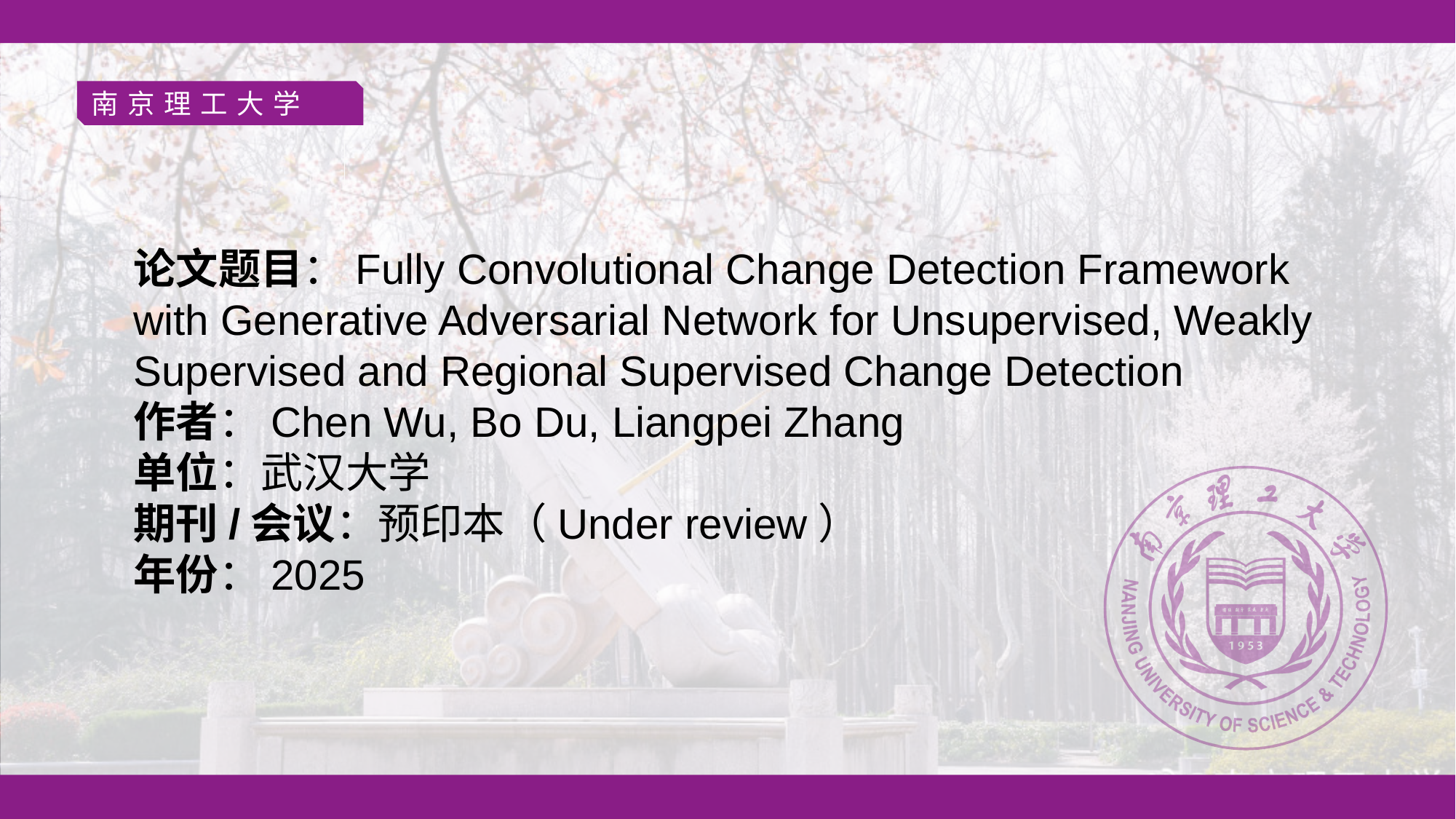

南京理工大学
论文题目：Fully Convolutional Change Detection Framework with Generative Adversarial Network for Unsupervised, Weakly Supervised and Regional Supervised Change Detection
作者：Chen Wu, Bo Du, Liangpei Zhang
单位：武汉大学
期刊/会议：预印本（Under review）
年份：2025